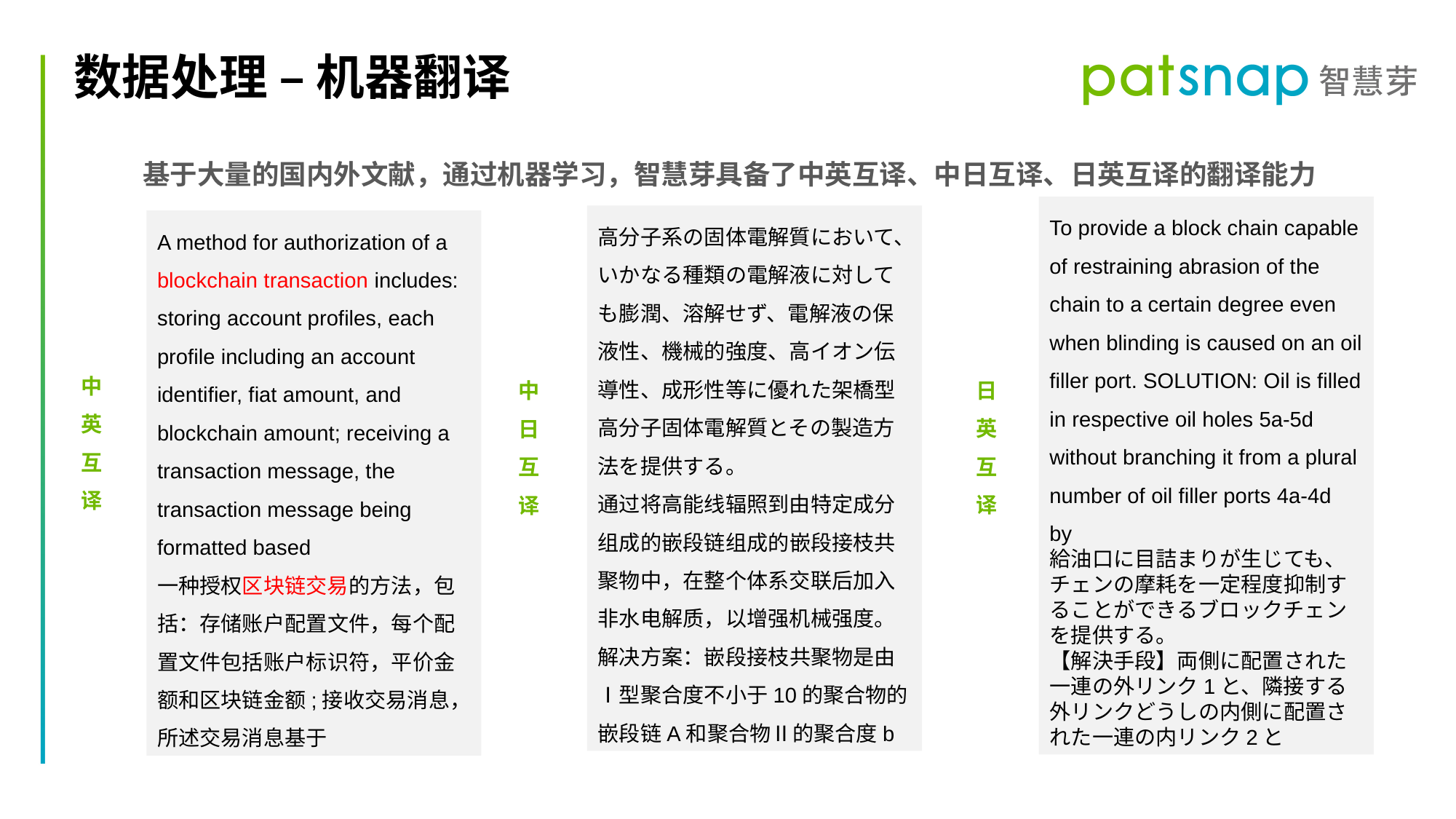

数据处理 – 机器翻译
基于大量的国内外文献，通过机器学习，智慧芽具备了中英互译、中日互译、日英互译的翻译能力
To provide a block chain capable of restraining abrasion of the chain to a certain degree even when blinding is caused on an oil filler port. SOLUTION: Oil is filled in respective oil holes 5a-5d without branching it from a plural number of oil filler ports 4a-4d by
給油口に目詰まりが生じても、チェンの摩耗を一定程度抑制することができるブロックチェンを提供する。
【解決手段】両側に配置された一連の外リンク1と、隣接する外リンクどうしの内側に配置された一連の内リンク2と
高分子系の固体電解質において、いかなる種類の電解液に対しても膨潤、溶解せず、電解液の保液性、機械的強度、高イオン伝導性、成形性等に優れた架橋型高分子固体電解質とその製造方法を提供する。
通过将高能线辐照到由特定成分组成的嵌段链组成的嵌段接枝共聚物中，在整个体系交联后加入非水电解质，以增强机械强度。解决方案：嵌段接枝共聚物是由Ⅰ型聚合度不小于10的聚合物的嵌段链A和聚合物Ⅱ的聚合度b
A method for authorization of a blockchain transaction includes: storing account profiles, each profile including an account identifier, fiat amount, and blockchain amount; receiving a transaction message, the transaction message being formatted based
一种授权区块链交易的方法，包括：存储账户配置文件，每个配置文件包括账户标识符，平价金额和区块链金额;接收交易消息，所述交易消息基于
中英互译
日英互译
中日互译